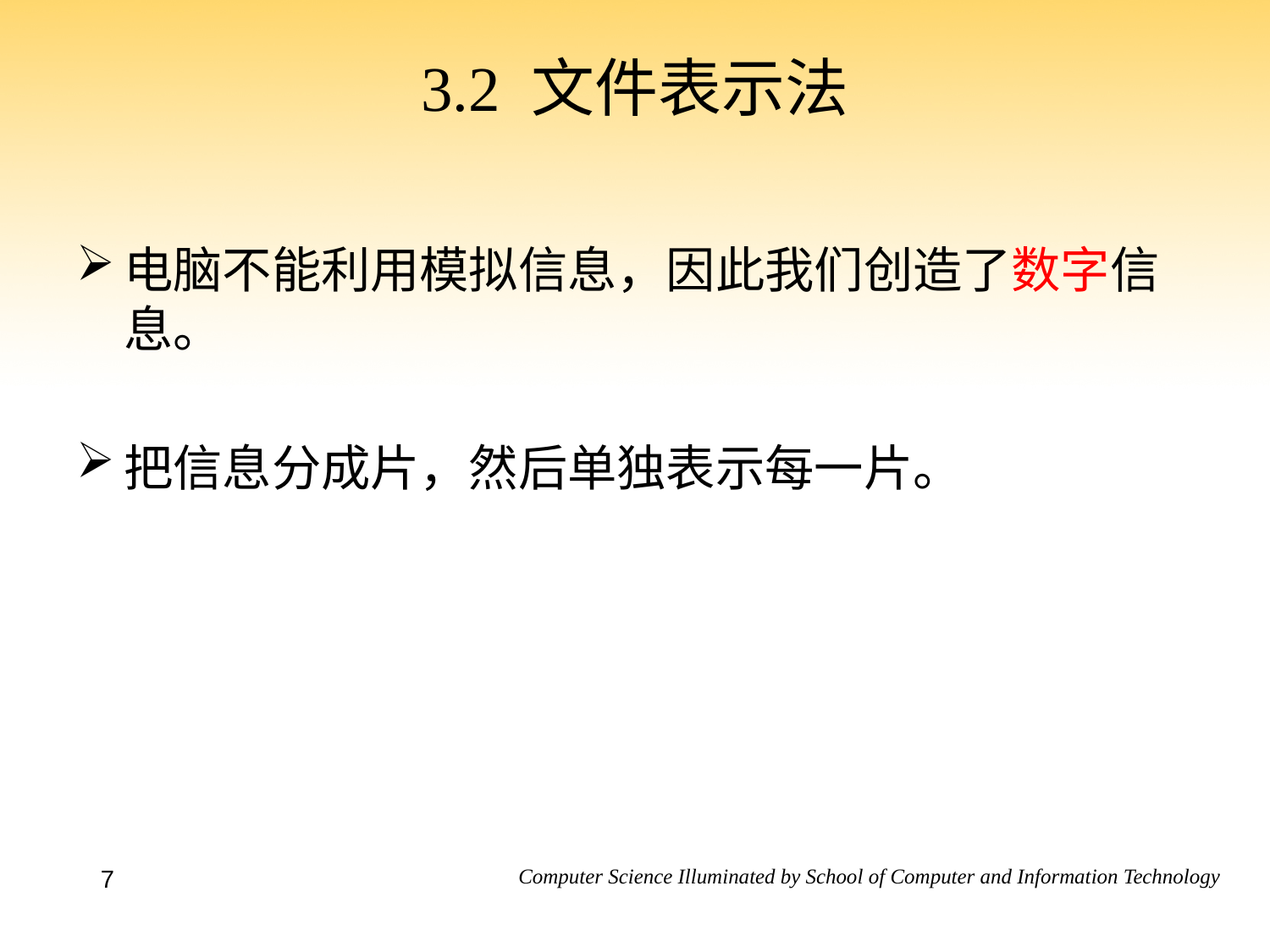

3.2 文件表示法
电脑不能利用模拟信息，因此我们创造了数字信息。

把信息分成片，然后单独表示每一片。
7